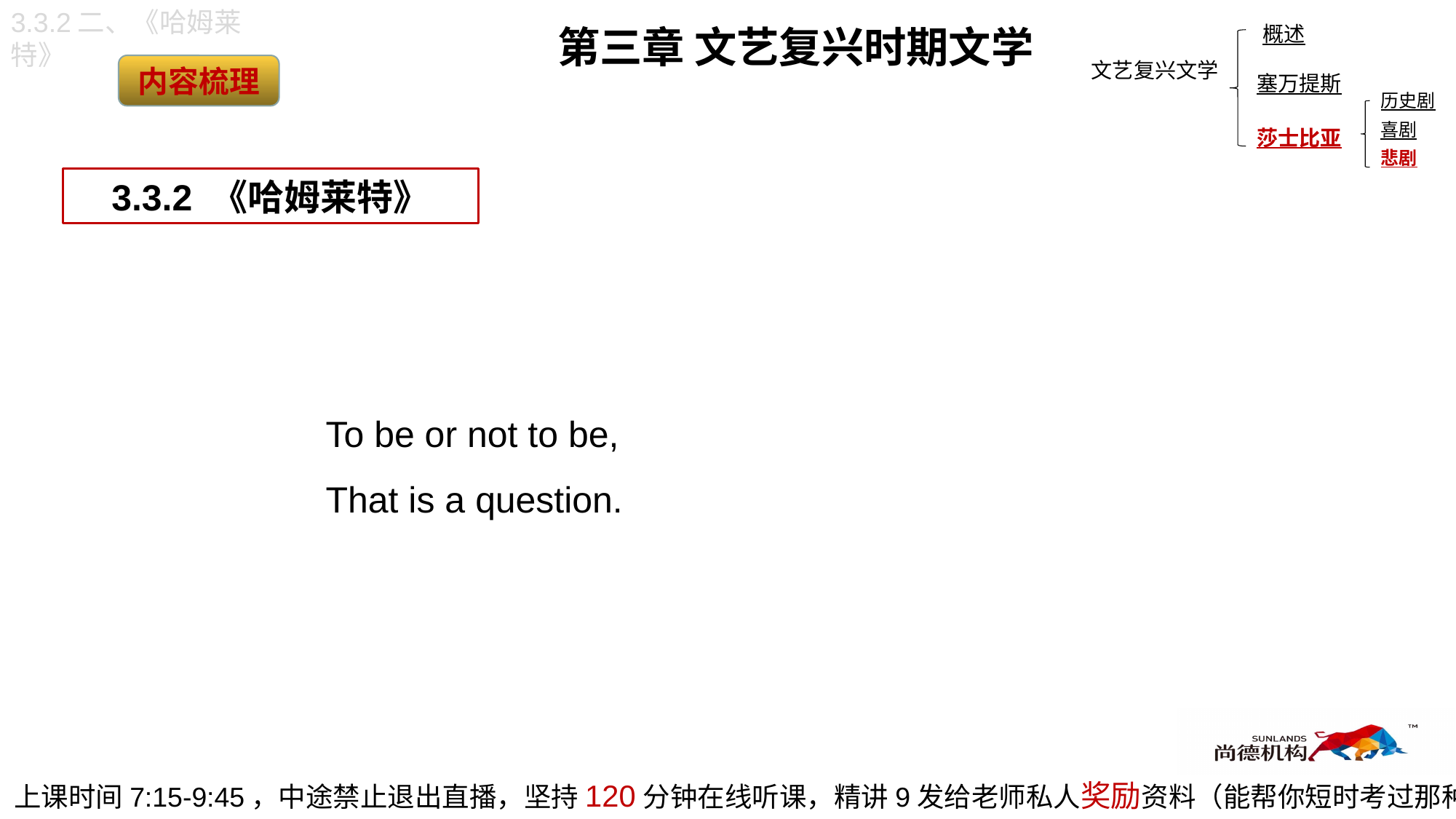

3.3.2二、《哈姆莱特》
第三章 文艺复兴时期文学
概述

文艺复兴文学
内容梳理
塞万提斯
历史剧

喜剧
莎士比亚
悲剧
3.3.2 《哈姆莱特》
To be or not to be,
That is a question.